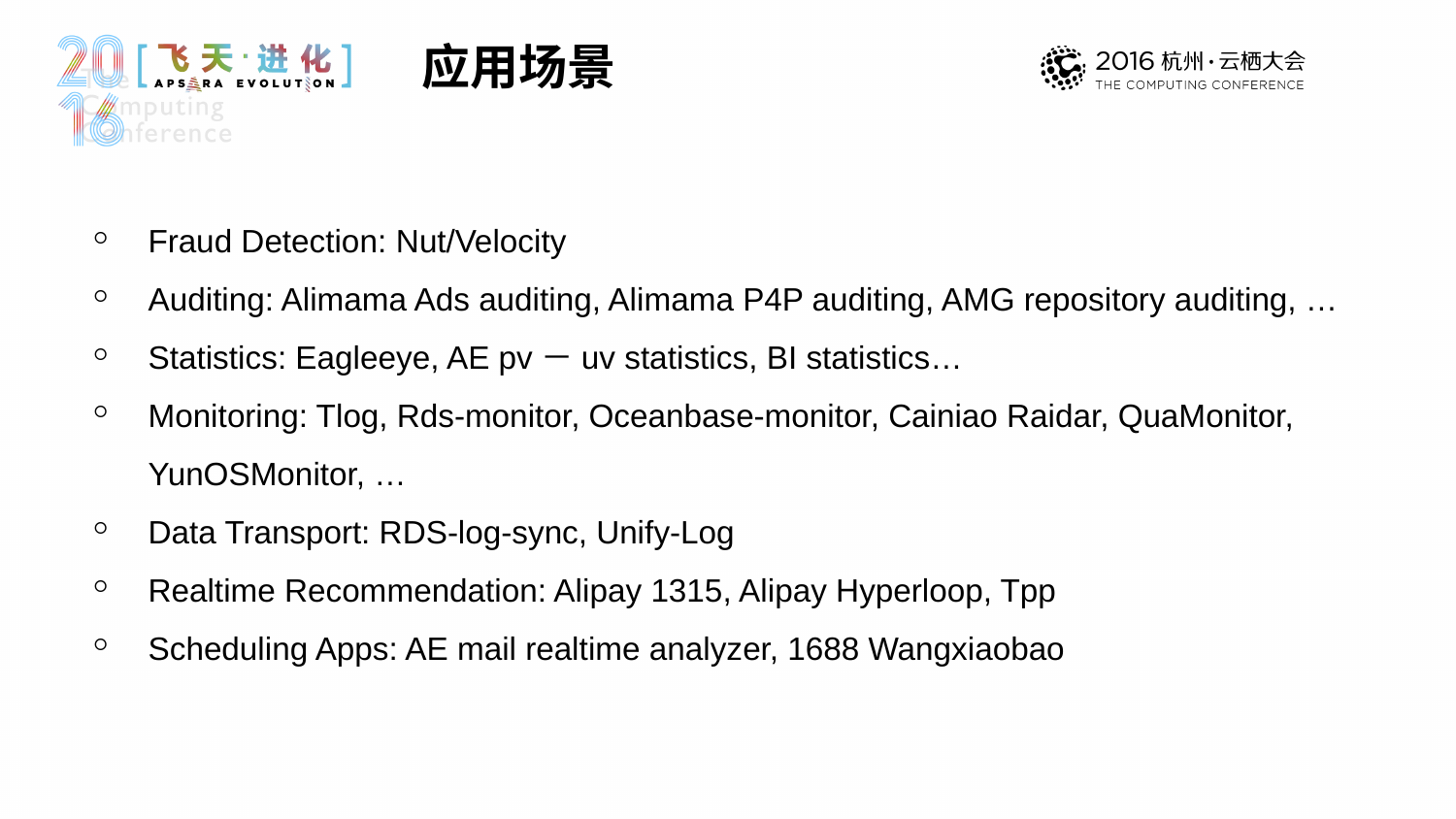

应用场景
Fraud Detection: Nut/Velocity
Auditing: Alimama Ads auditing, Alimama P4P auditing, AMG repository auditing, …
Statistics: Eagleeye, AE pv－uv statistics, BI statistics…
Monitoring: Tlog, Rds-monitor, Oceanbase-monitor, Cainiao Raidar, QuaMonitor, YunOSMonitor, …
Data Transport: RDS-log-sync, Unify-Log
Realtime Recommendation: Alipay 1315, Alipay Hyperloop, Tpp
Scheduling Apps: AE mail realtime analyzer, 1688 Wangxiaobao